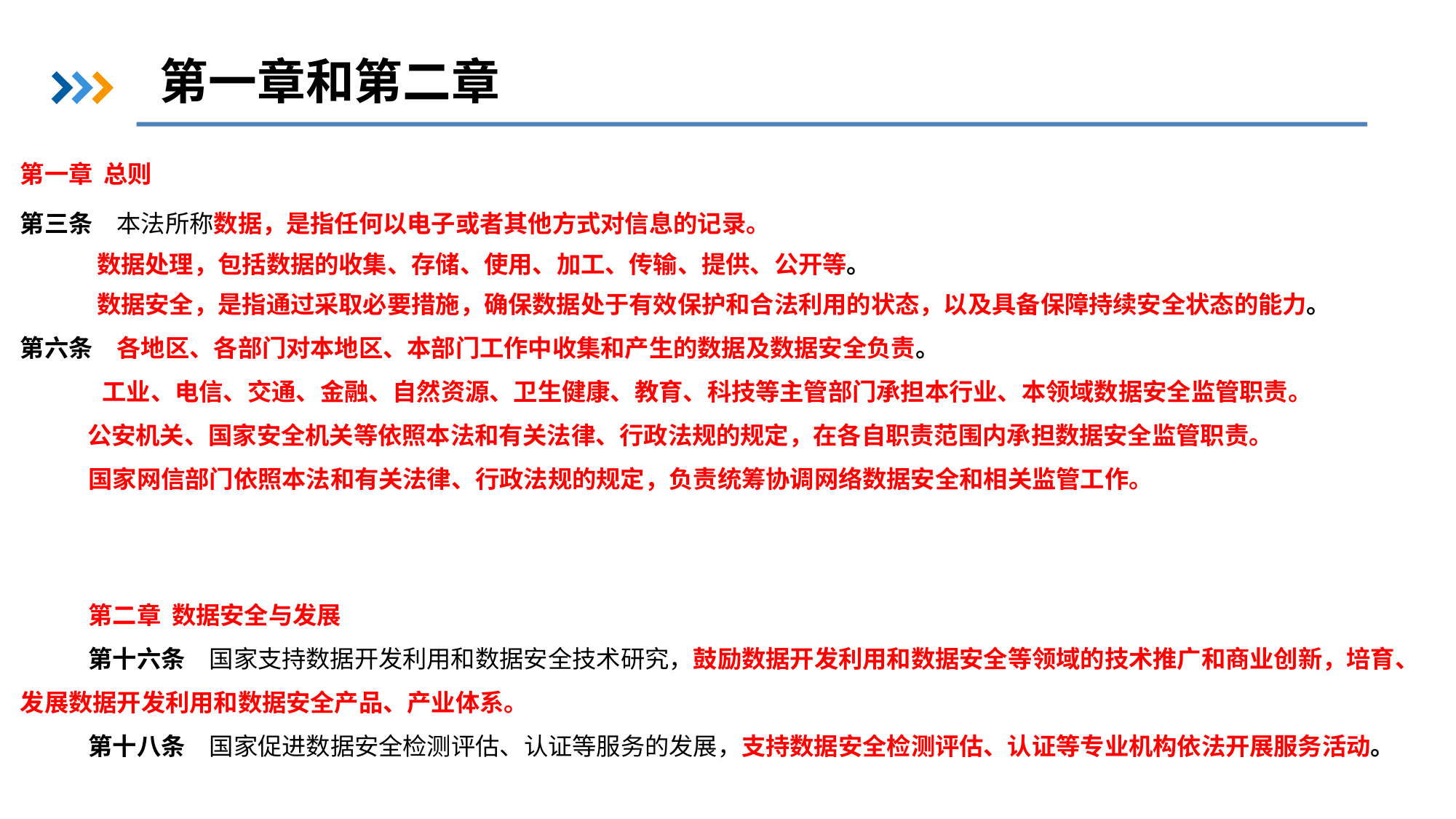

第一章和第二章
第一章  总则
第三条　本法所称数据，是指任何以电子或者其他方式对信息的记录。
             数据处理，包括数据的收集、存储、使用、加工、传输、提供、公开等。
             数据安全，是指通过采取必要措施，确保数据处于有效保护和合法利用的状态，以及具备保障持续安全状态的能力。
第六条　各地区、各部门对本地区、本部门工作中收集和产生的数据及数据安全负责。
              工业、电信、交通、金融、自然资源、卫生健康、教育、科技等主管部门承担本行业、本领域数据安全监管职责。
公安机关、国家安全机关等依照本法和有关法律、行政法规的规定，在各自职责范围内承担数据安全监管职责。
国家网信部门依照本法和有关法律、行政法规的规定，负责统筹协调网络数据安全和相关监管工作。

第二章  数据安全与发展
第十六条　国家支持数据开发利用和数据安全技术研究，鼓励数据开发利用和数据安全等领域的技术推广和商业创新，培育、发展数据开发利用和数据安全产品、产业体系。
第十八条　国家促进数据安全检测评估、认证等服务的发展，支持数据安全检测评估、认证等专业机构依法开展服务活动。